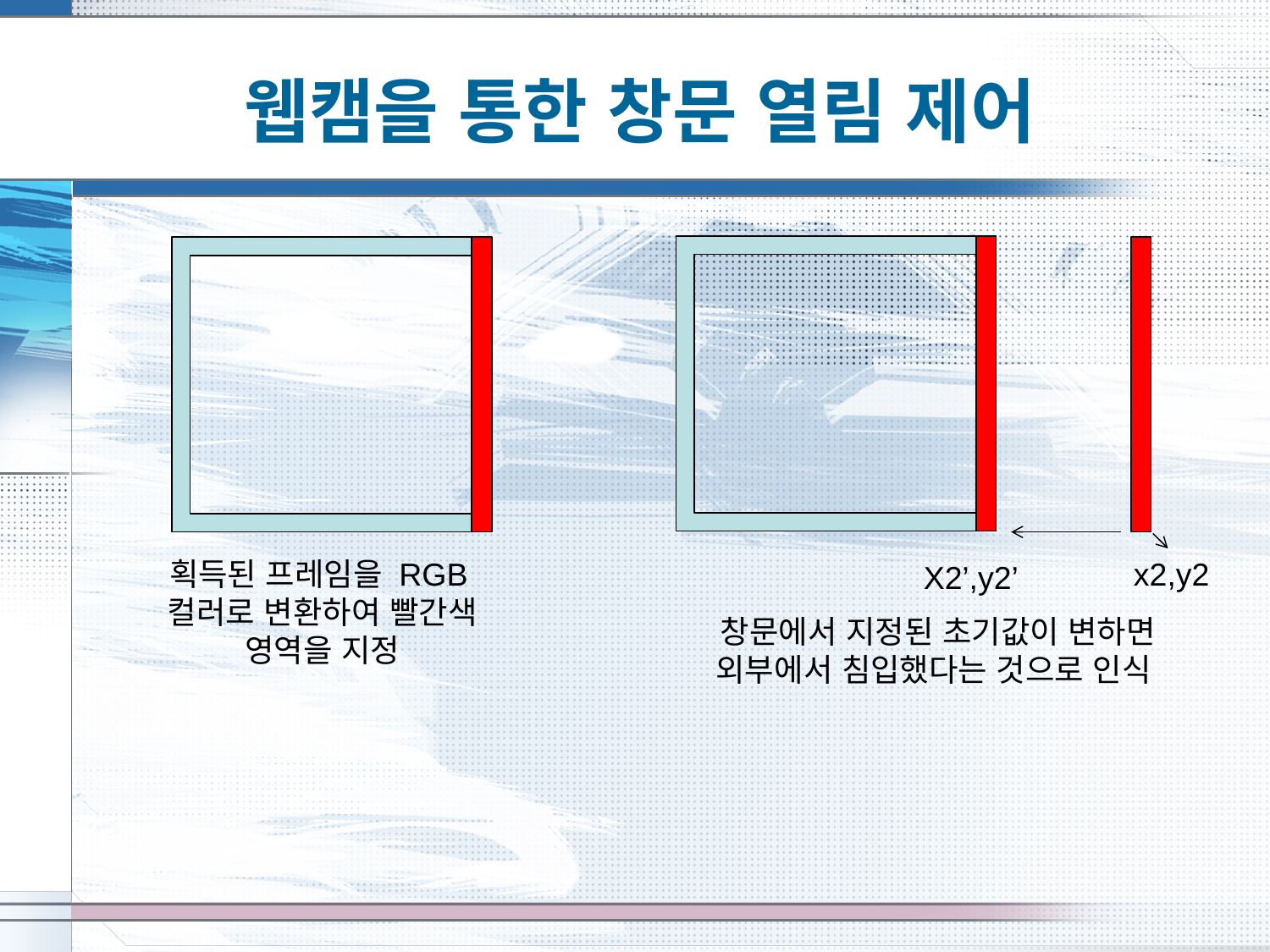

# 웹캠을 통한 창문 열림 제어

획득된 프레임을 RGB컬러로 변환하여 빨간색 영역을 지정
x2,y2
X2’,y2’
창문에서 지정된 초기값이 변하면 외부에서 침입했다는 것으로 인식